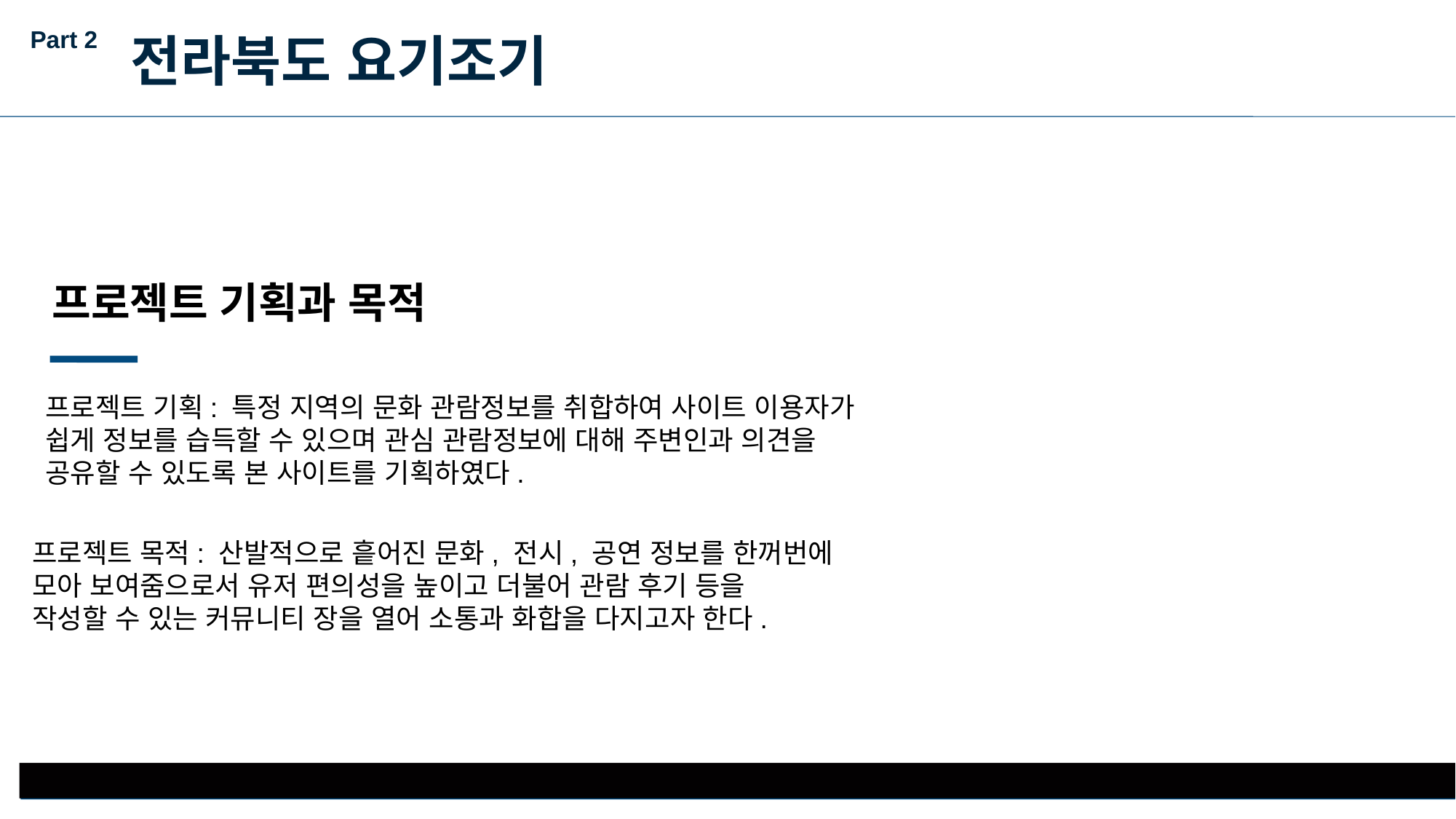

Part 2
전라북도 요기조기

프로젝트 기획과 목적

프로젝트 기획: 특정 지역의 문화 관람정보를 취합하여 사이트 이용자가
쉽게 정보를 습득할 수 있으며 관심 관람정보에 대해 주변인과 의견을
공유할 수 있도록 본 사이트를 기획하였다.
프로젝트 목적: 산발적으로 흩어진 문화, 전시, 공연 정보를 한꺼번에
모아 보여줌으로서 유저 편의성을 높이고 더불어 관람 후기 등을
작성할 수 있는 커뮤니티 장을 열어 소통과 화합을 다지고자 한다.